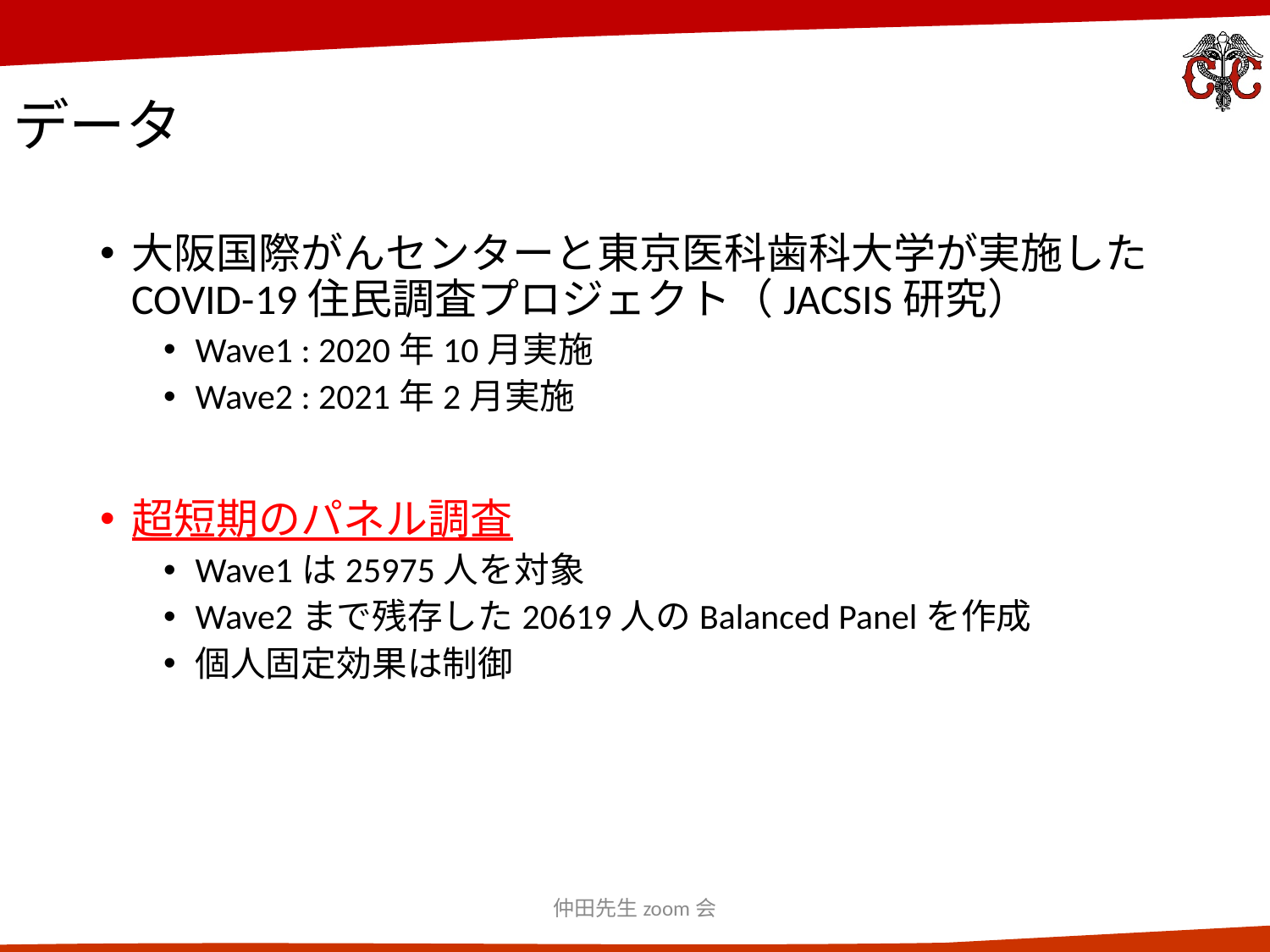

# データ
大阪国際がんセンターと東京医科歯科大学が実施したCOVID-19住民調査プロジェクト（JACSIS研究）
Wave1 : 2020年10月実施
Wave2 : 2021年2月実施

超短期のパネル調査
Wave1は25975人を対象
Wave2まで残存した20619人のBalanced Panelを作成
個人固定効果は制御
仲田先生zoom会